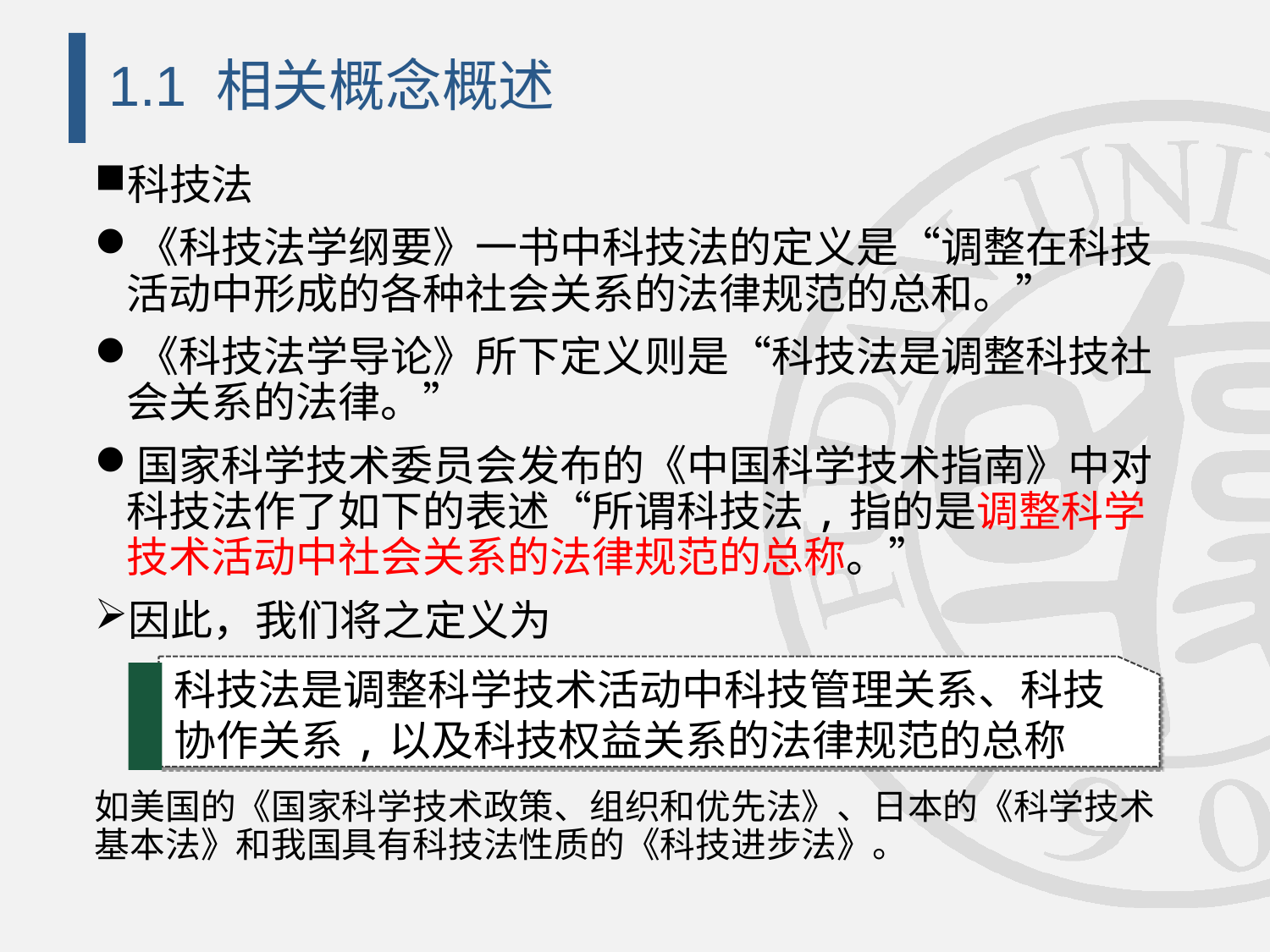

# 1.1 相关概念概述
科技法
《科技法学纲要》一书中科技法的定义是“调整在科技活动中形成的各种社会关系的法律规范的总和。”
《科技法学导论》所下定义则是“科技法是调整科技社会关系的法律。”
国家科学技术委员会发布的《中国科学技术指南》中对科技法作了如下的表述“所谓科技法,指的是调整科学技术活动中社会关系的法律规范的总称。”
因此，我们将之定义为

如美国的《国家科学技术政策、组织和优先法》、日本的《科学技术基本法》和我国具有科技法性质的《科技进步法》。

科技法是调整科学技术活动中科技管理关系、科技协作关系,以及科技权益关系的法律规范的总称